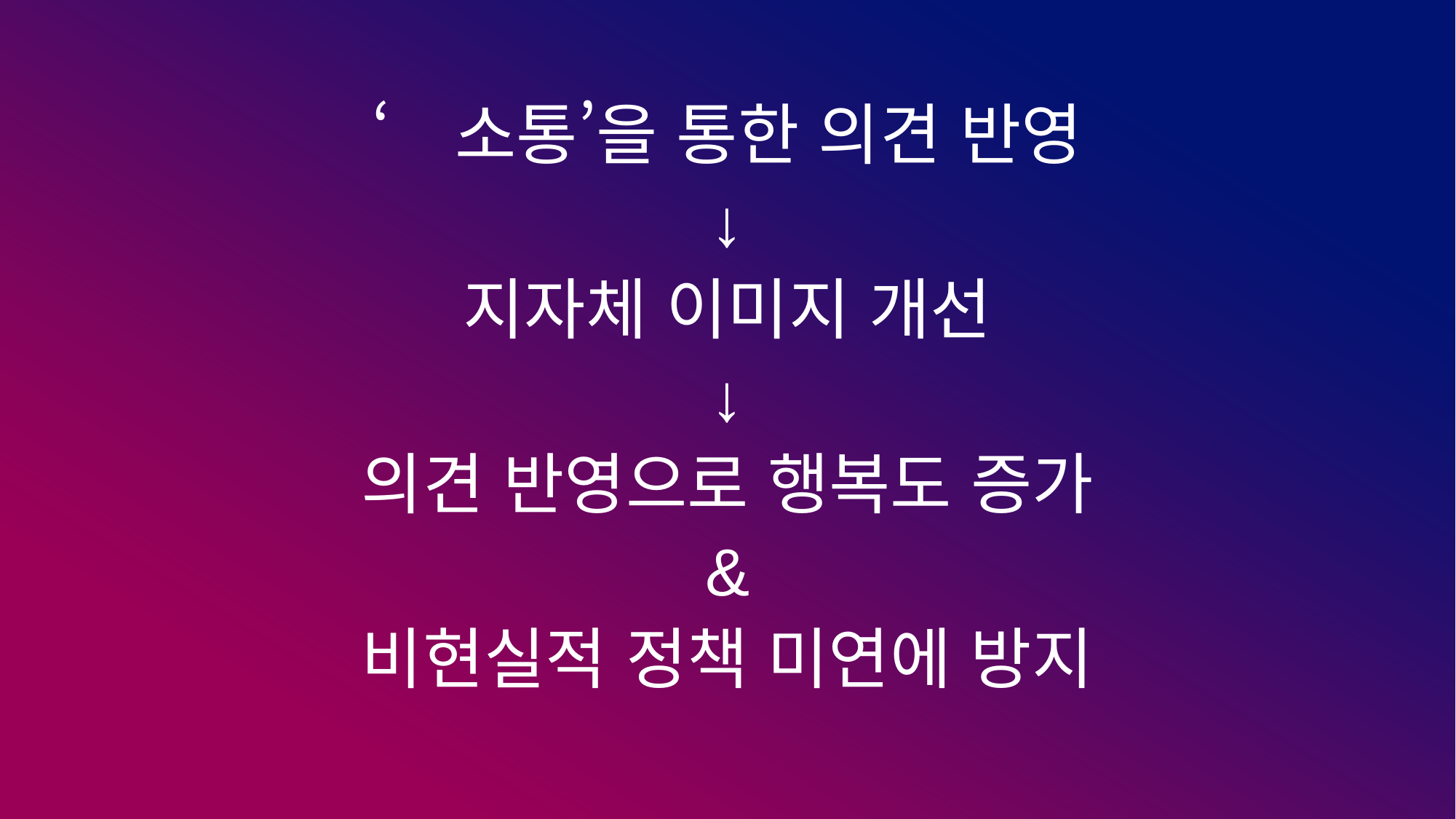

‘소통’을 통한 의견 반영
↓
지자체 이미지 개선
↓
의견 반영으로 행복도 증가
&
비현실적 정책 미연에 방지